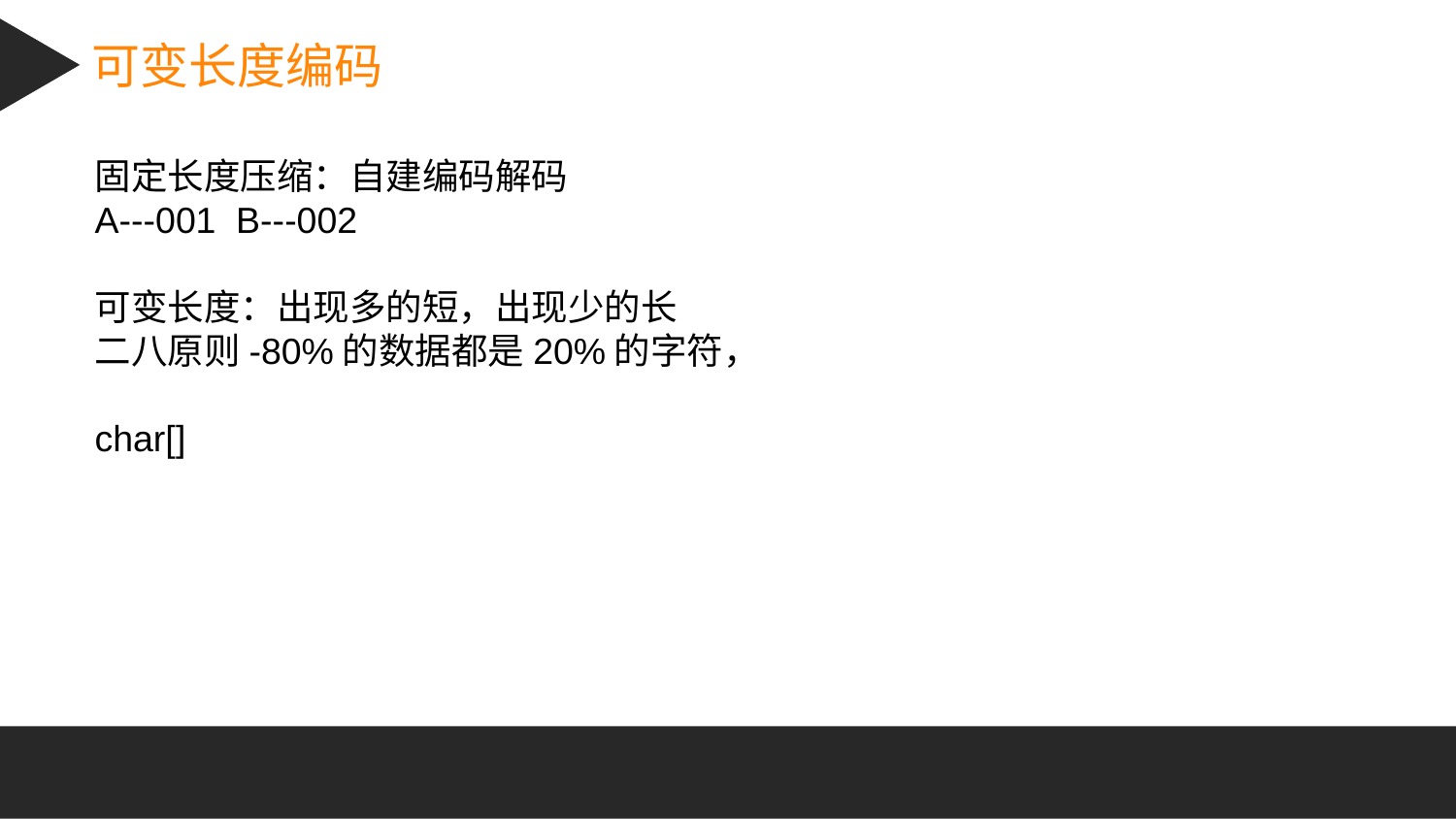

可变长度编码
固定长度压缩：自建编码解码
A---001  B---002

可变长度：出现多的短，出现少的长
二八原则-80%的数据都是20%的字符，

char[]